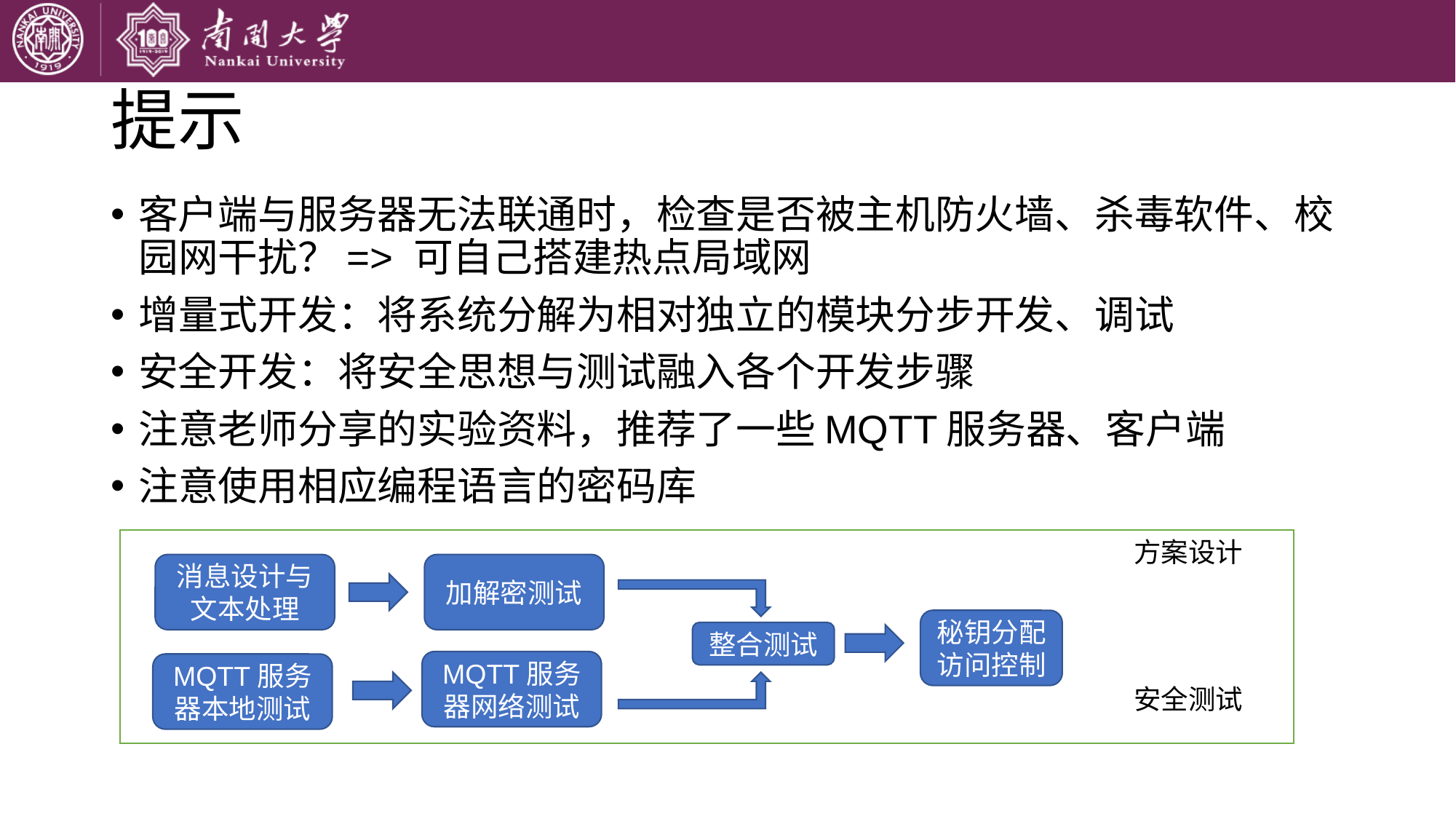

# 提示
客户端与服务器无法联通时，检查是否被主机防火墙、杀毒软件、校园网干扰？=> 可自己搭建热点局域网
增量式开发：将系统分解为相对独立的模块分步开发、调试
安全开发：将安全思想与测试融入各个开发步骤
注意老师分享的实验资料，推荐了一些MQTT服务器、客户端
注意使用相应编程语言的密码库

方案设计
消息设计与文本处理
加解密测试

秘钥分配访问控制
整合测试

MQTT服务器网络测试
MQTT服务器本地测试

安全测试